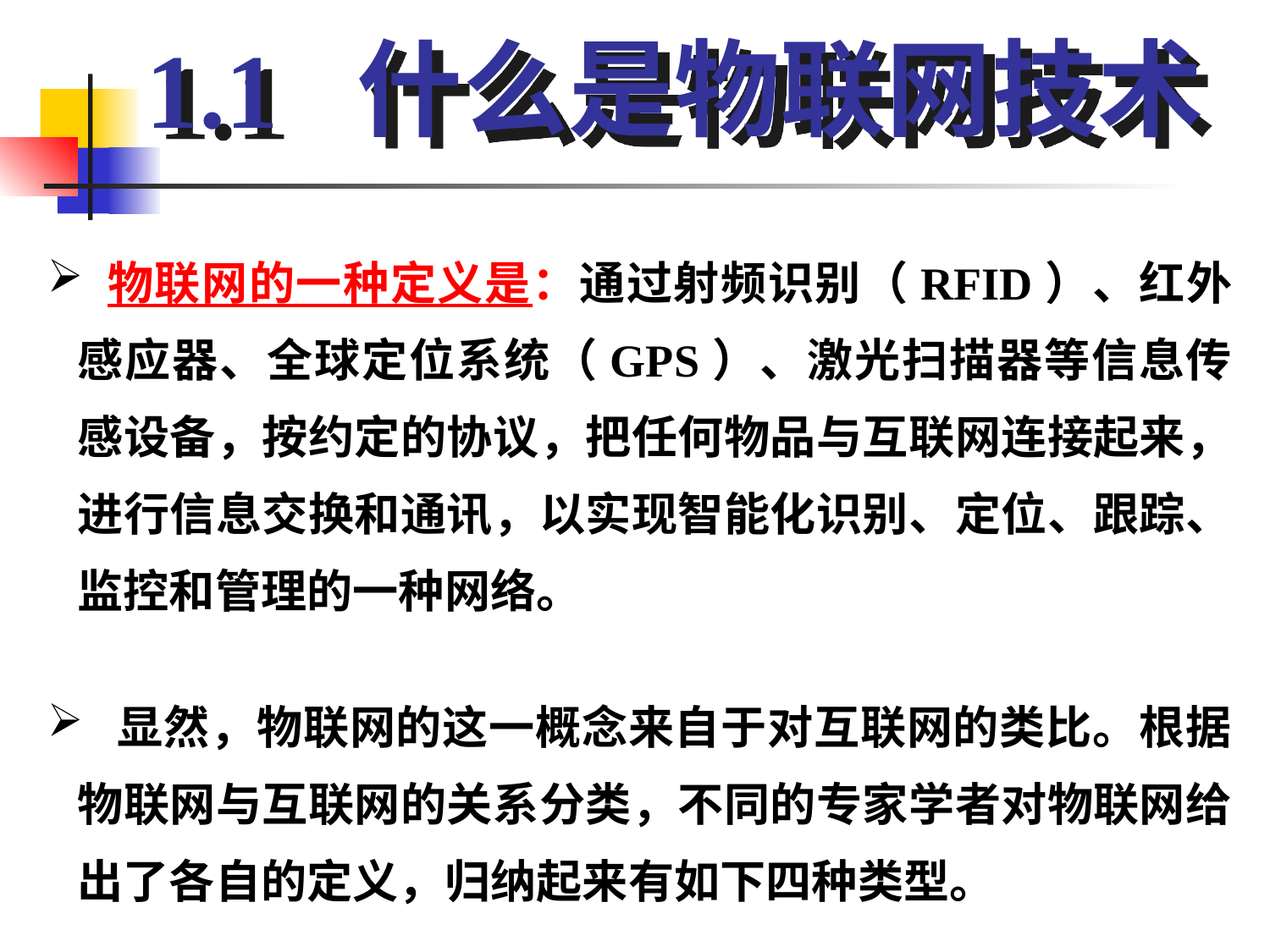

1.1  什么是物联网技术
 物联网的一种定义是：通过射频识别（RFID）、红外感应器、全球定位系统（GPS）、激光扫描器等信息传感设备，按约定的协议，把任何物品与互联网连接起来，进行信息交换和通讯，以实现智能化识别、定位、跟踪、监控和管理的一种网络。

  显然，物联网的这一概念来自于对互联网的类比。根据物联网与互联网的关系分类，不同的专家学者对物联网给出了各自的定义，归纳起来有如下四种类型。